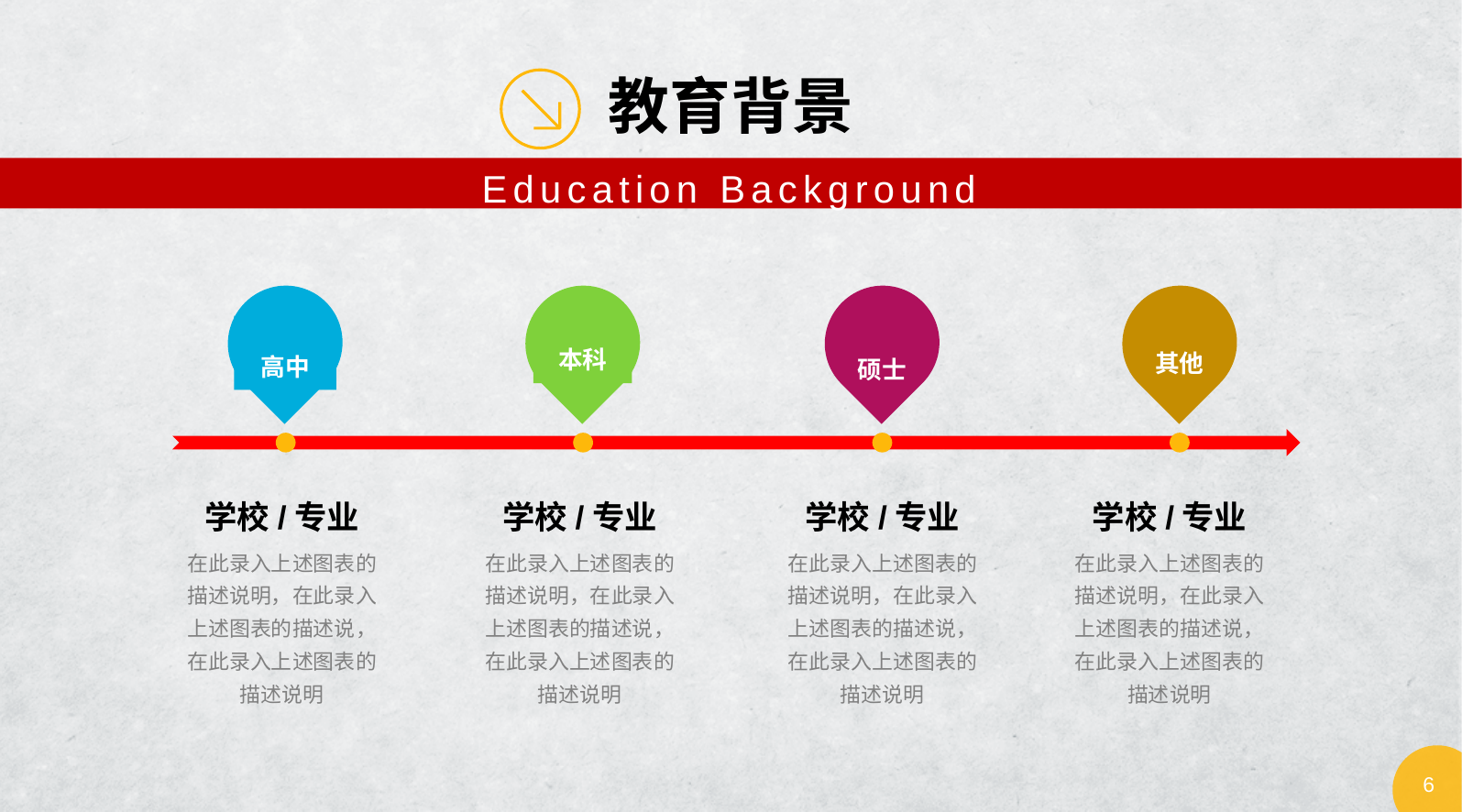

教育背景

Education Background

高中

本科

硕士

其他

学校/专业
学校/专业
学校/专业
学校/专业
在此录入上述图表的描述说明，在此录入上述图表的描述说，在此录入上述图表的描述说明
在此录入上述图表的描述说明，在此录入上述图表的描述说，在此录入上述图表的描述说明
在此录入上述图表的描述说明，在此录入上述图表的描述说，在此录入上述图表的描述说明
在此录入上述图表的描述说明，在此录入上述图表的描述说，在此录入上述图表的描述说明